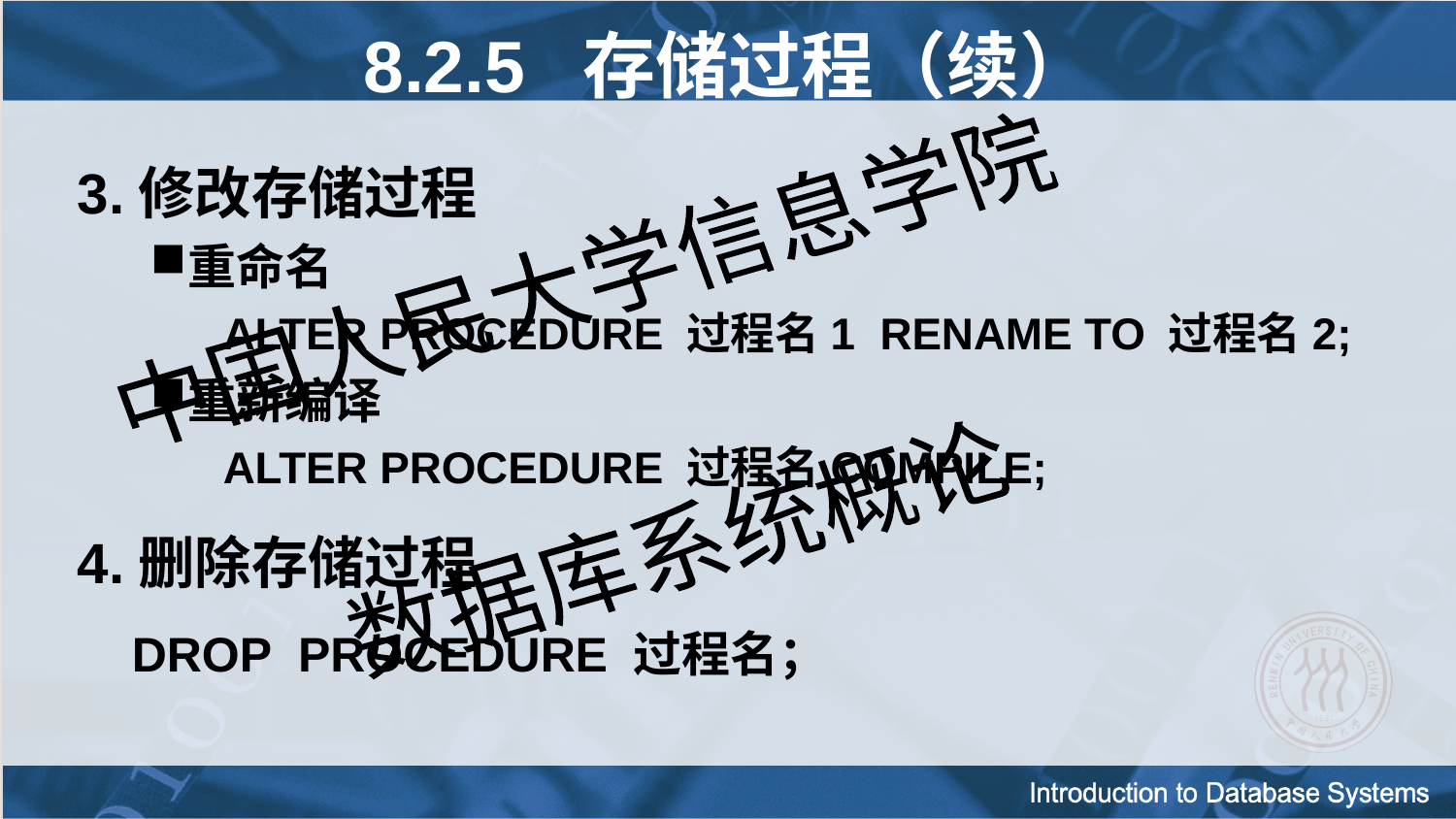

8.2.5  存储过程（续）
3.修改存储过程
重命名
ALTER PROCEDURE 过程名1  RENAME TO 过程名2;
重新编译
ALTER PROCEDURE 过程名COMPILE;
4.删除存储过程
    DROP  PROCEDURE 过程名；